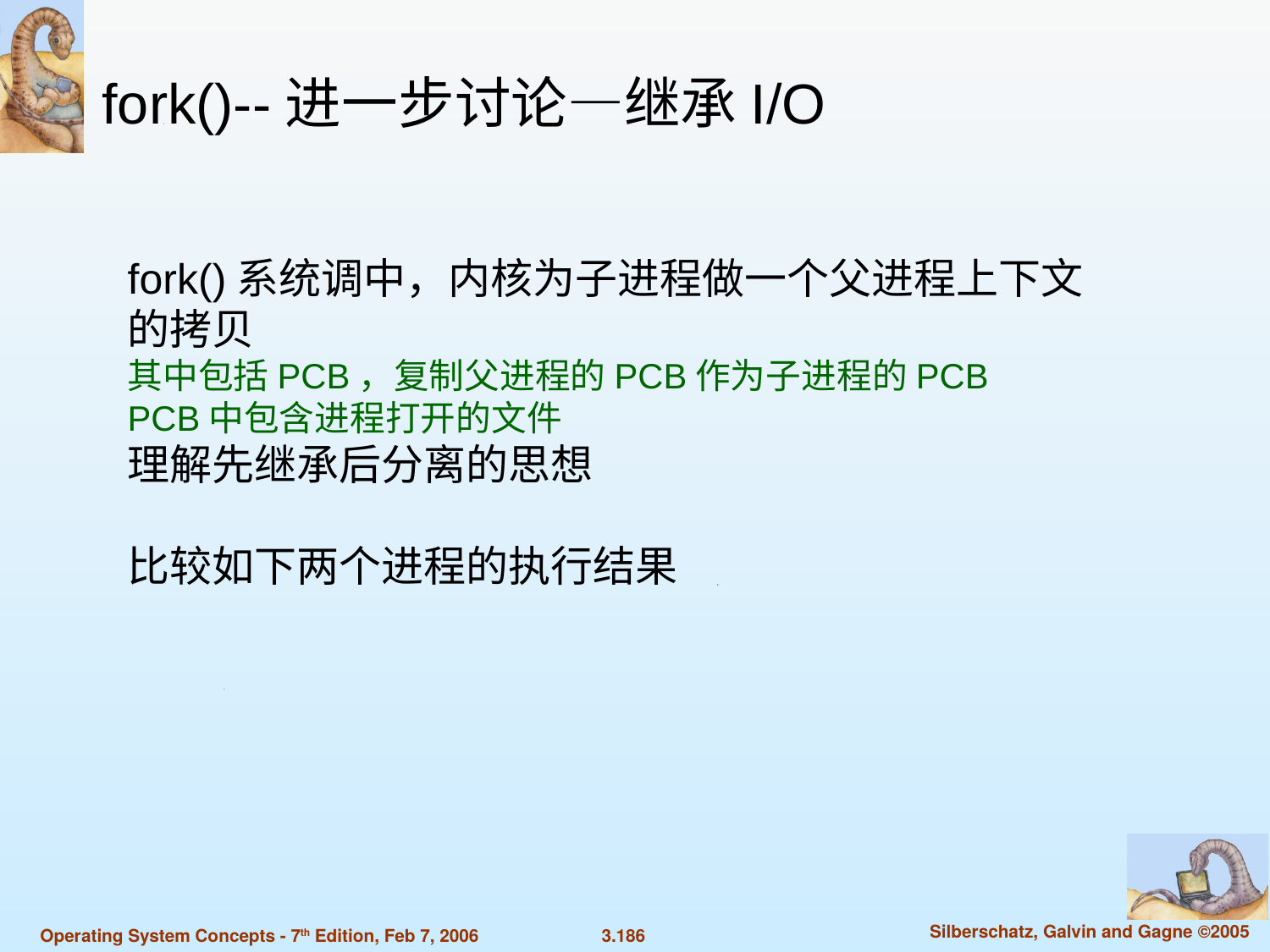

fork()系统调中，内核为子进程做一个父进程上下文的拷贝
其中包括PCB，复制父进程的PCB作为子进程的PCB
PCB中包含进程打开的文件
理解先继承后分离的思想

比较如下两个进程的执行结果
fork()--进一步讨论—继承I/O